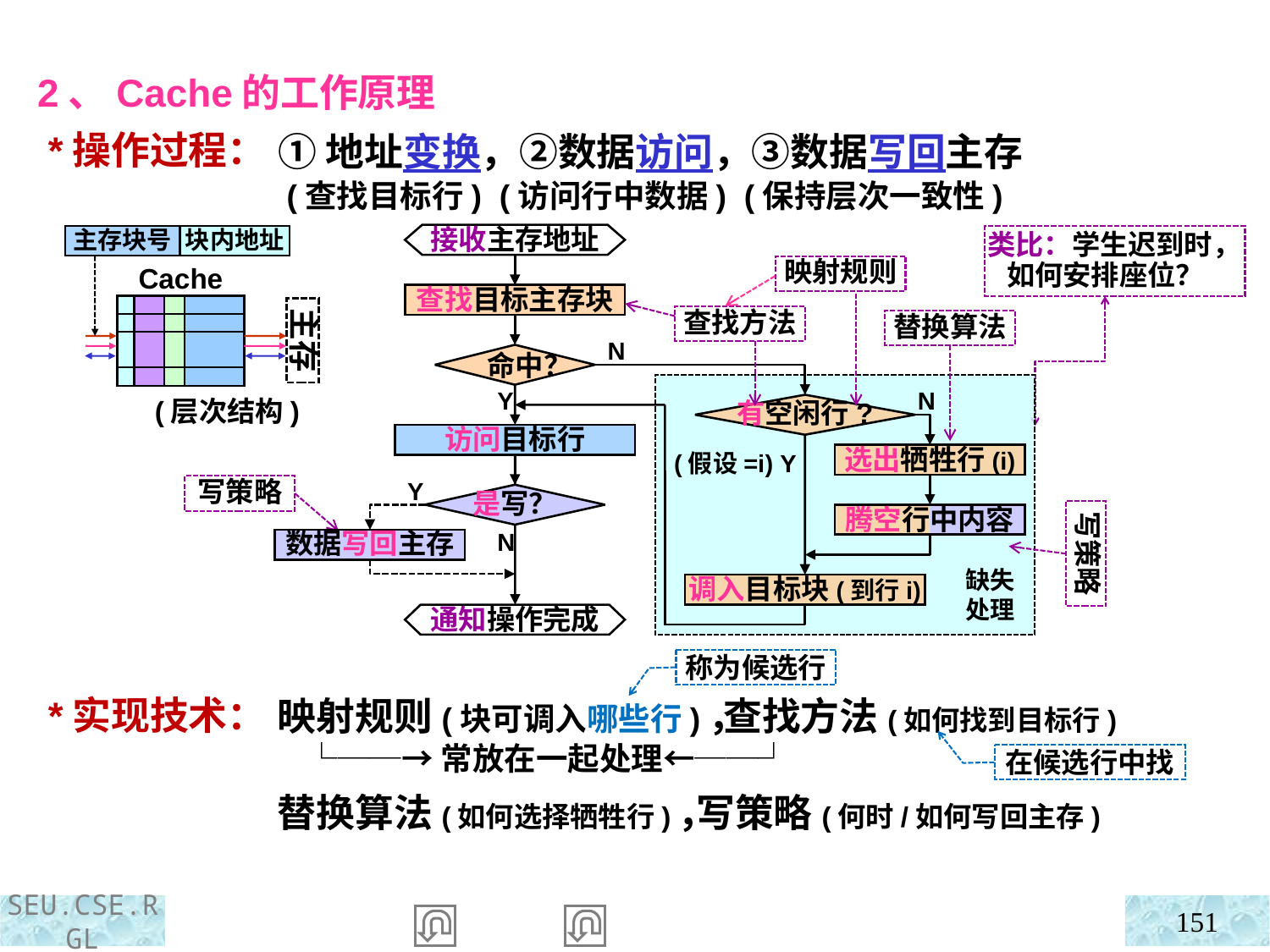

2、Cache的工作原理
 *操作过程：

 *实现技术：
①地址变换，②数据访问，③数据写回主存
 (查找目标行)  (访问行中数据)  (保持层次一致性)
接收主存地址
通知操作完成
主存块号
块内地址

类比：学生迟到时，
  如何安排座位？
映射规则
Cache

主存

(层次结构)
查找方法
查找目标主存块
N
命中？

Y

访问目标行
缺失
处理
替换算法
N
有空闲行?

选出牺牲行(i)
(假设=i) Y
腾空行中内容

调入目标块(到行i)
Y
是写？
N
数据写回主存
写策略
写策略
称为候选行
  查找方法(如何找到目标行)

写策略(何时/如何写回主存)
映射规则(块可调入哪些行)，
    └──→常放在一起处理←──┘
替换算法(如何选择牺牲行)，
在候选行中找
151